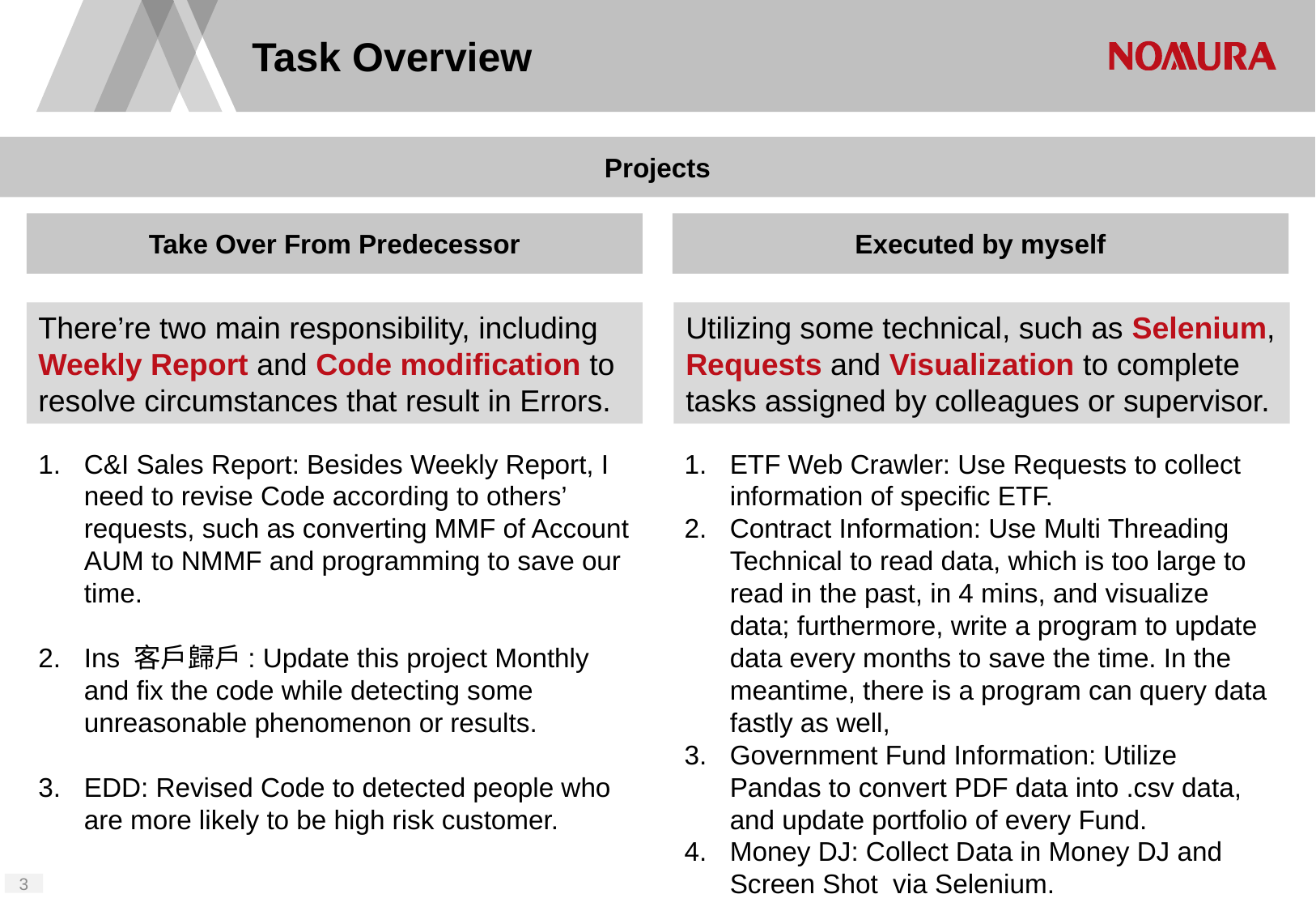

# Task Overview
Projects
Take Over From Predecessor
Executed by myself
There’re two main responsibility, including Weekly Report and Code modification to resolve circumstances that result in Errors.
Utilizing some technical, such as Selenium, Requests and Visualization to complete tasks assigned by colleagues or supervisor.
C&I Sales Report: Besides Weekly Report, I need to revise Code according to others’ requests, such as converting MMF of Account AUM to NMMF and programming to save our time.

Ins 客戶歸戶: Update this project Monthly and fix the code while detecting some unreasonable phenomenon or results.

EDD: Revised Code to detected people who are more likely to be high risk customer.
ETF Web Crawler: Use Requests to collect information of specific ETF.
Contract Information: Use Multi Threading Technical to read data, which is too large to read in the past, in 4 mins, and visualize data; furthermore, write a program to update data every months to save the time. In the meantime, there is a program can query data fastly as well,
Government Fund Information: Utilize Pandas to convert PDF data into .csv data, and update portfolio of every Fund.
Money DJ: Collect Data in Money DJ and Screen Shot  via Selenium.
3